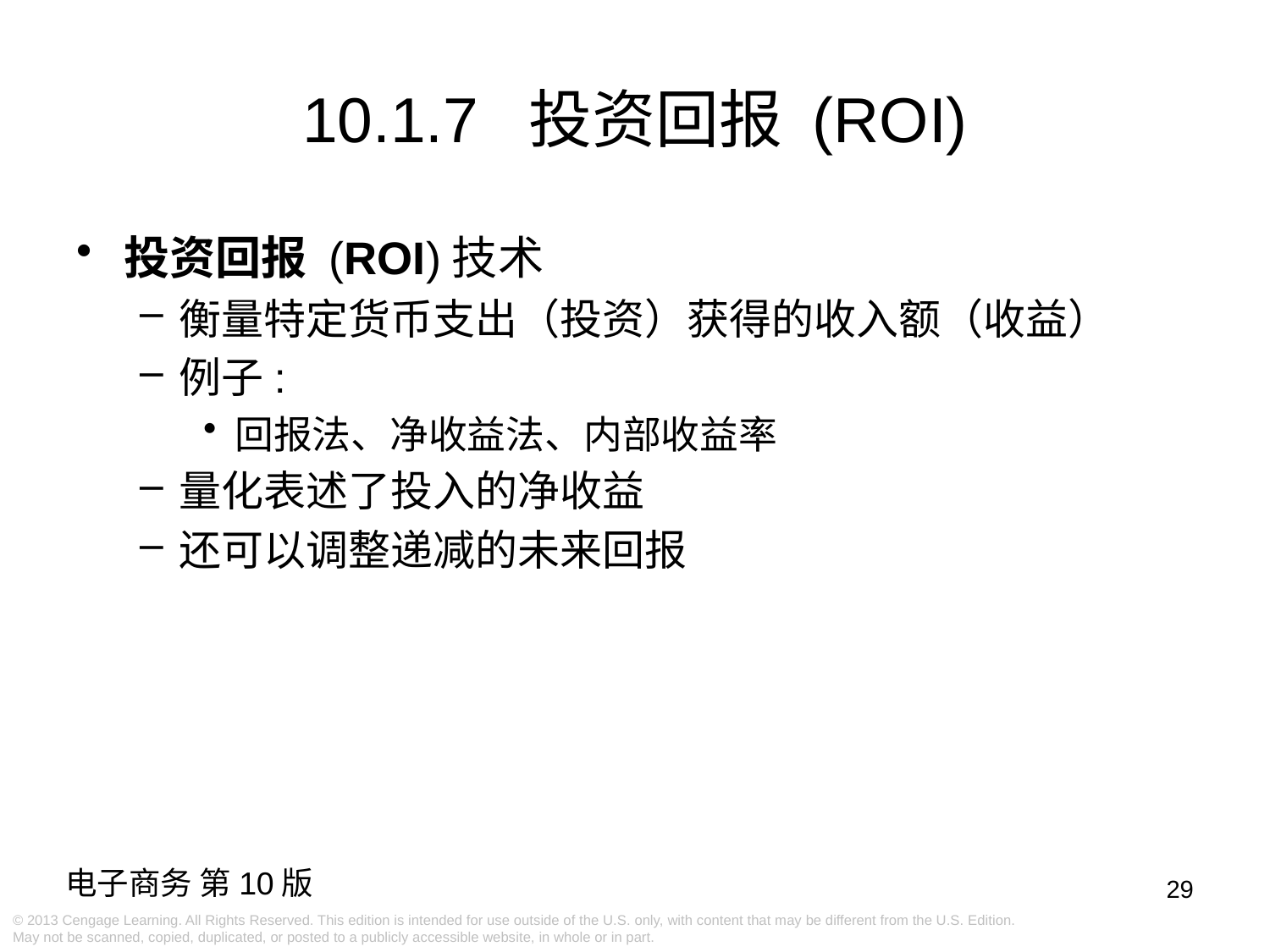

10.1.7  投资回报 (ROI)
投资回报 (ROI)技术
衡量特定货币支出（投资）获得的收入额（收益）
例子:
回报法、净收益法、内部收益率
量化表述了投入的净收益
还可以调整递减的未来回报
29